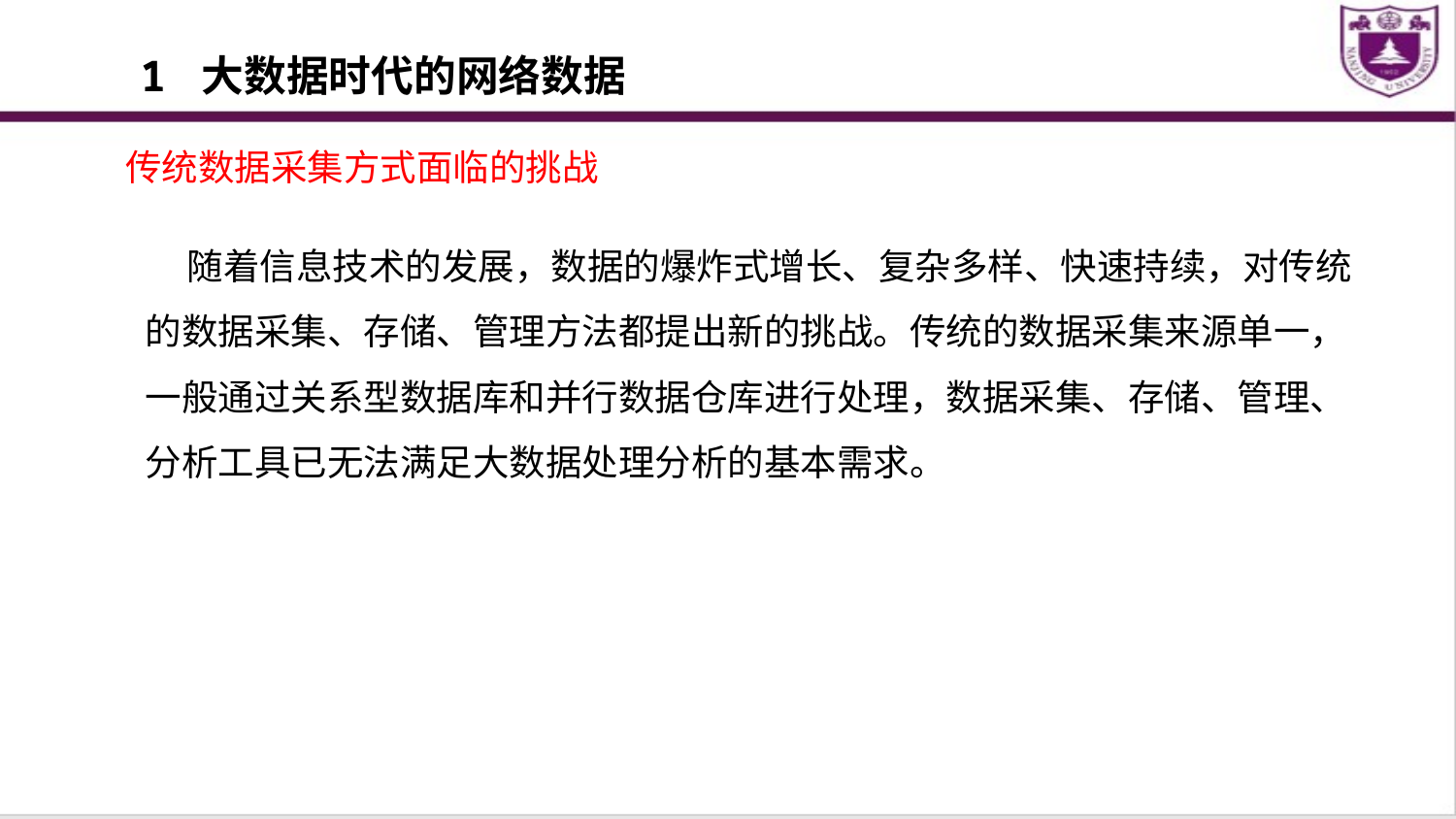

1 大数据时代的网络数据
  传统数据采集方式面临的挑战
    随着信息技术的发展，数据的爆炸式增长、复杂多样、快速持续，对传统的数据采集、存储、管理方法都提出新的挑战。传统的数据采集来源单一，一般通过关系型数据库和并行数据仓库进行处理，数据采集、存储、管理、分析工具已无法满足大数据处理分析的基本需求。